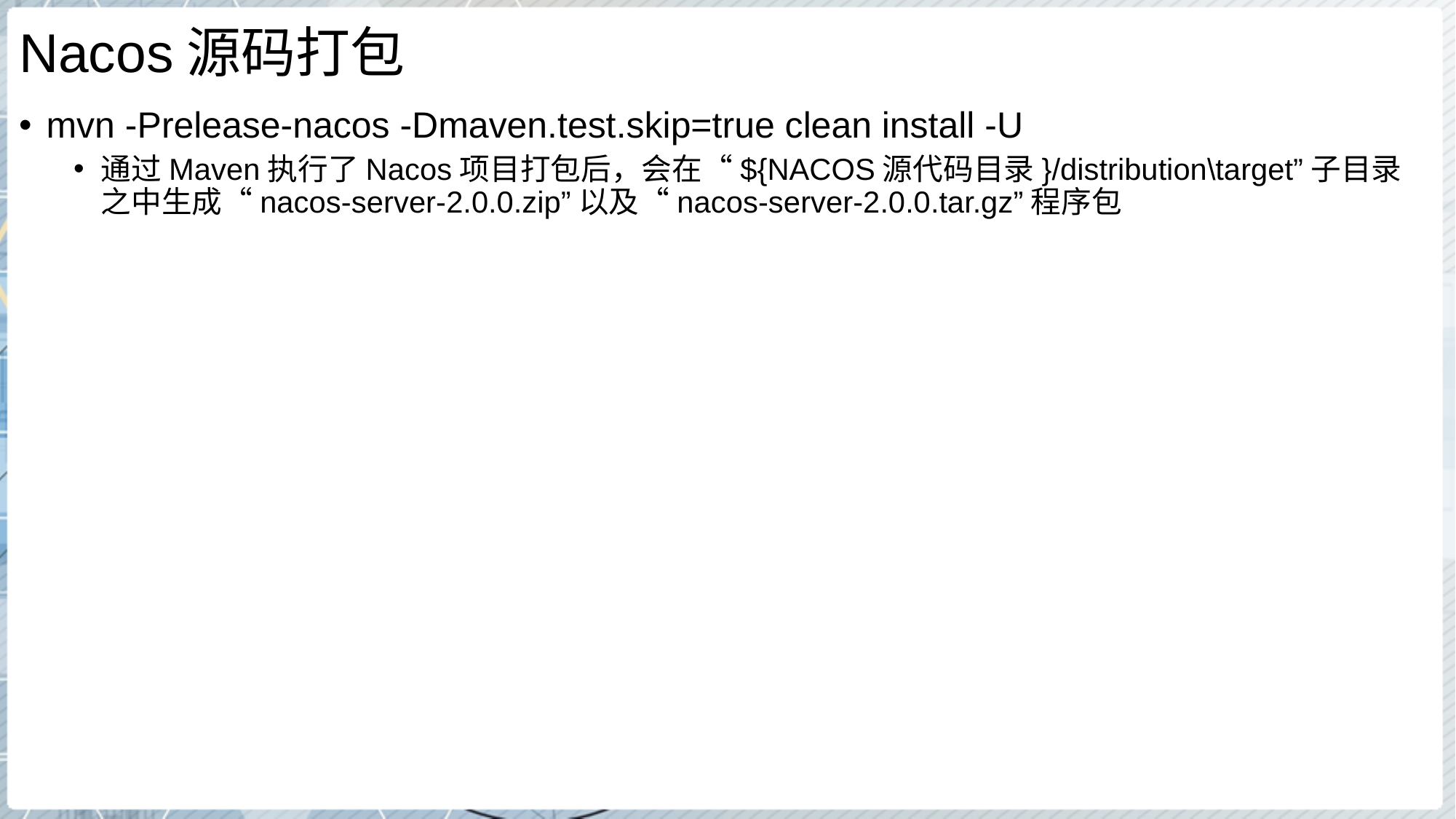

# Nacos源码打包
mvn -Prelease-nacos -Dmaven.test.skip=true clean install -U
通过Maven执行了Nacos项目打包后，会在“${NACOS源代码目录}/distribution\target”子目录之中生成“nacos-server-2.0.0.zip”以及“nacos-server-2.0.0.tar.gz”程序包